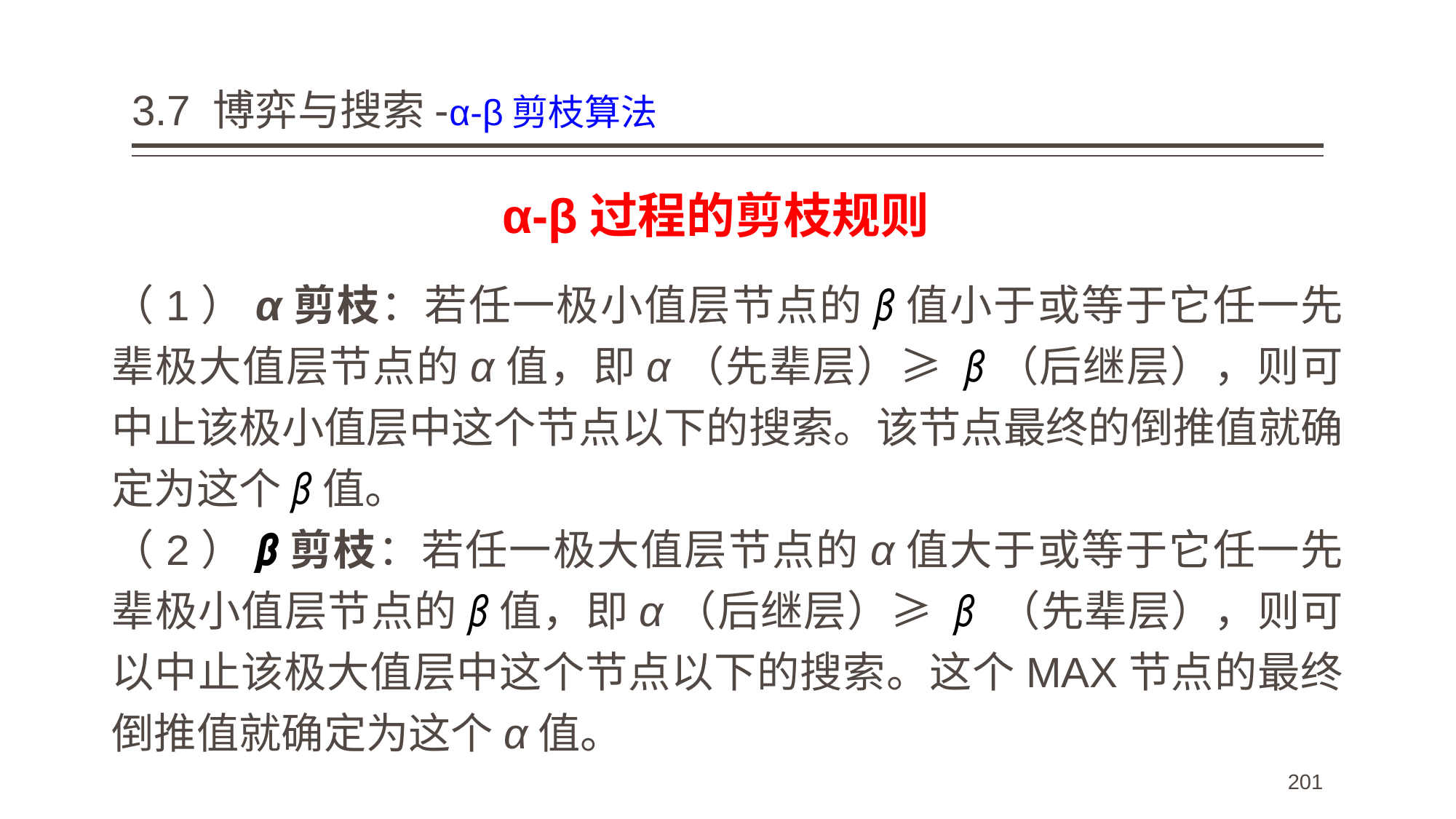

# 3.7 博弈与搜索-α-β剪枝算法
α-β过程的剪枝规则
（1）α剪枝：若任一极小值层节点的β值小于或等于它任一先辈极大值层节点的α值，即α（先辈层）≥ β（后继层），则可中止该极小值层中这个节点以下的搜索。该节点最终的倒推值就确定为这个β值。
（2）β剪枝：若任一极大值层节点的α值大于或等于它任一先辈极小值层节点的β值，即α（后继层）≥ β （先辈层），则可以中止该极大值层中这个节点以下的搜索。这个MAX节点的最终倒推值就确定为这个α值。
201